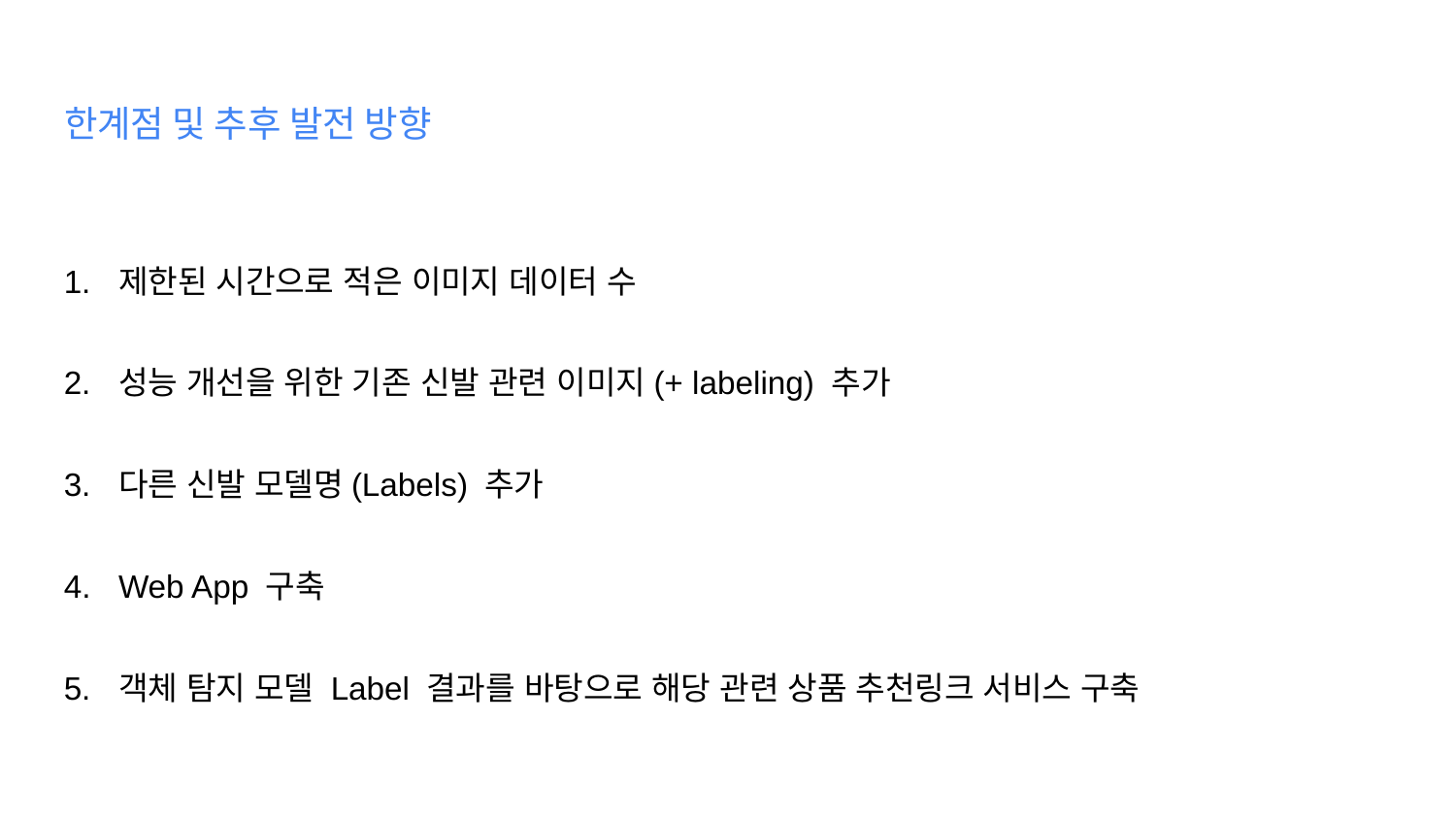

한계점 및 추후 발전 방향
제한된 시간으로 적은 이미지 데이터 수
성능 개선을 위한 기존 신발 관련 이미지(+ labeling) 추가
다른 신발 모델명(Labels) 추가
Web App 구축
객체 탐지 모델 Label 결과를 바탕으로 해당 관련 상품 추천링크 서비스 구축